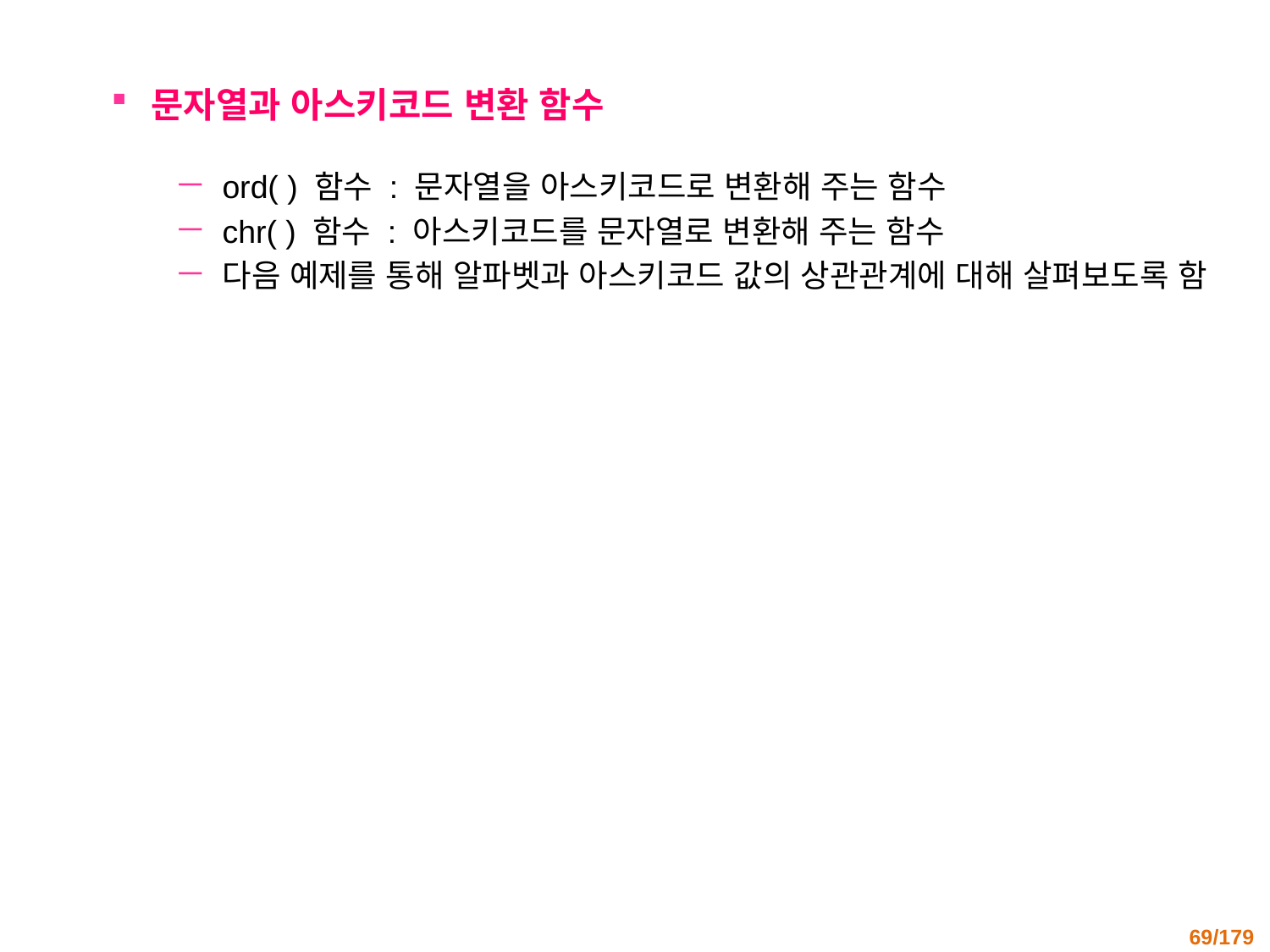

문자열과 아스키코드 변환 함수

ord( ) 함수 : 문자열을 아스키코드로 변환해 주는 함수
chr( ) 함수 : 아스키코드를 문자열로 변환해 주는 함수
다음 예제를 통해 알파벳과 아스키코드 값의 상관관계에 대해 살펴보도록 함